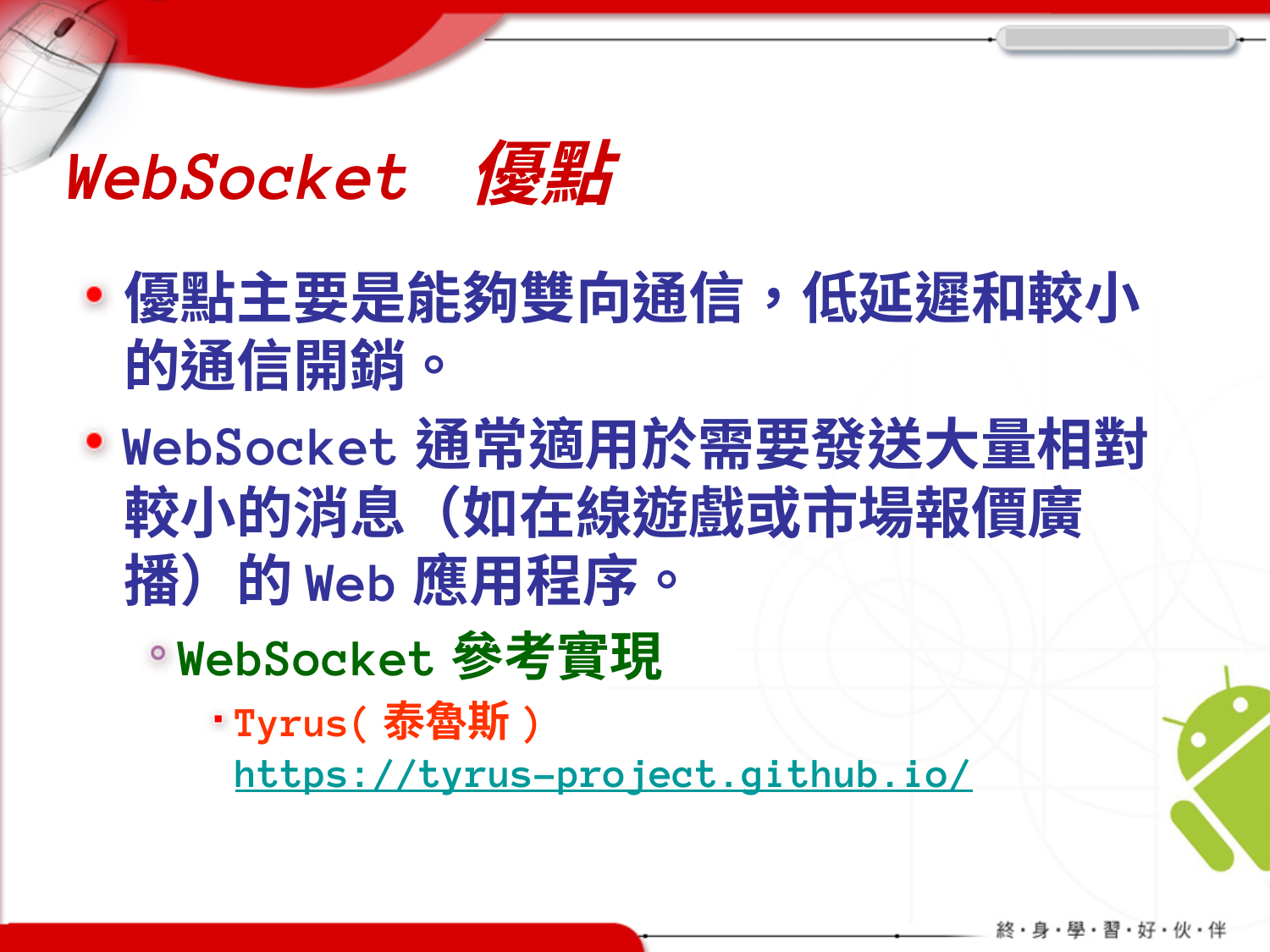

# WebSocket 優點
優點主要是能夠雙向通信，低延遲和較小的通信開銷。
WebSocket通常適用於需要發送大量相對較小的消息（如在線遊戲或市場報價廣播）的Web應用程序。
WebSocket參考實現
Tyrus(泰魯斯)
https://tyrus-project.github.io/